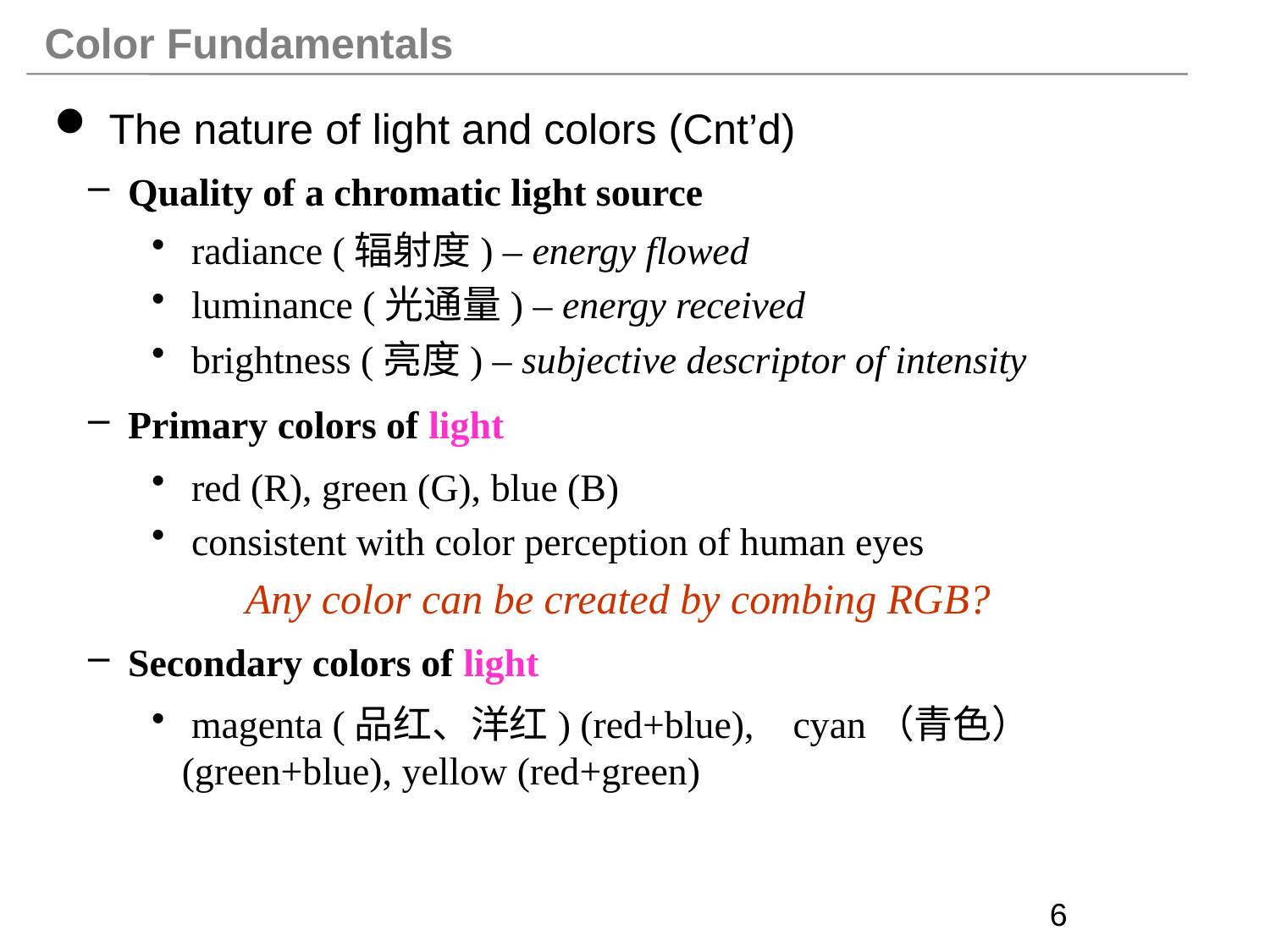

# Color Fundamentals

 The nature of light and colors (Cnt’d)
 Quality of a chromatic light source
 radiance (辐射度) – energy flowed
 luminance (光通量) – energy received
 brightness (亮度) – subjective descriptor of intensity
 Primary colors of light
 red (R), green (G), blue (B)
 consistent with color perception of human eyes
	Any color can be created by combing RGB?
 Secondary colors of light
 magenta (品红、洋红) (red+blue),    cyan（青色） (green+blue), yellow (red+green)

6